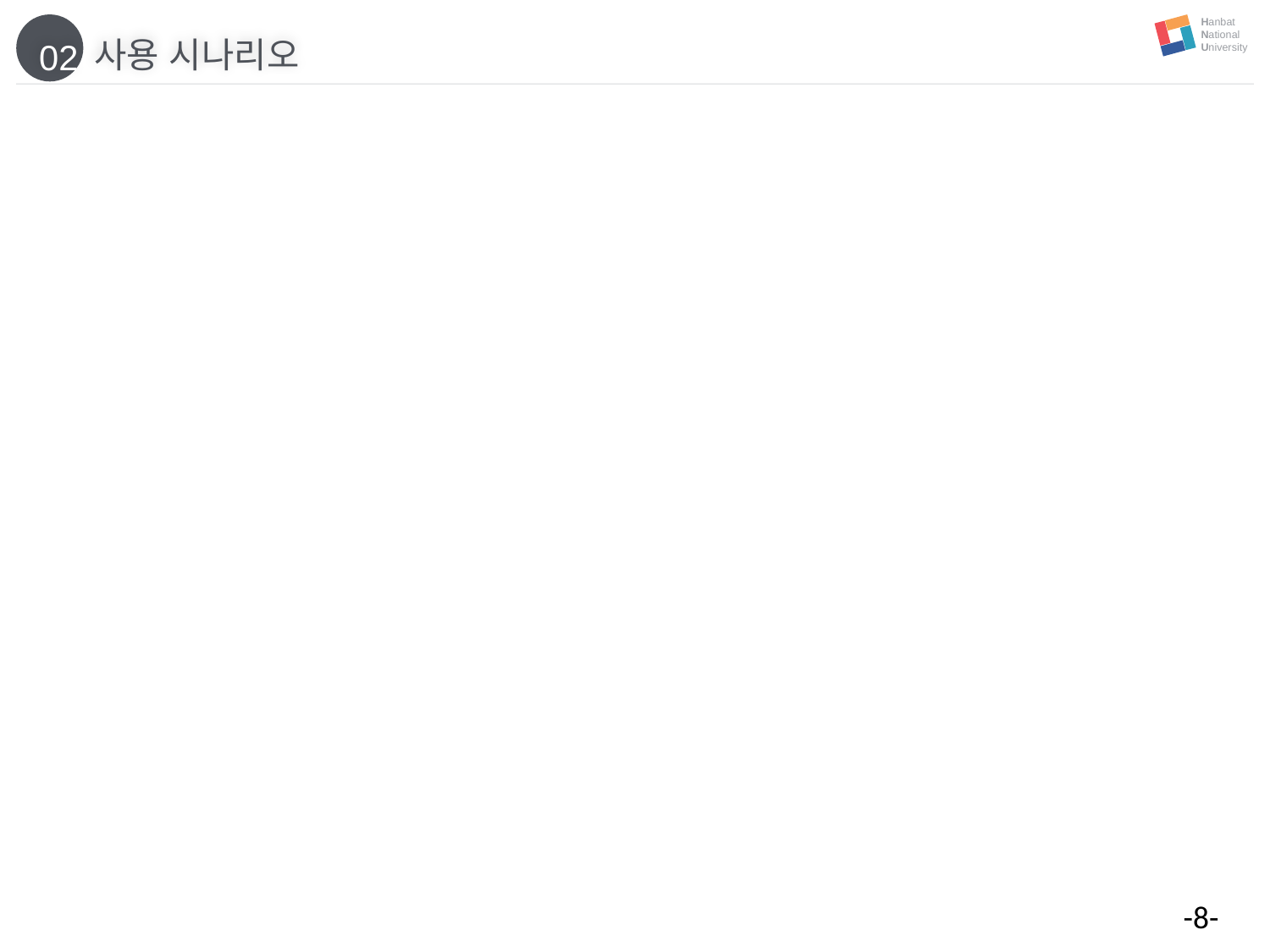

Hanbat
National
University

사용 시나리오
02
-8-